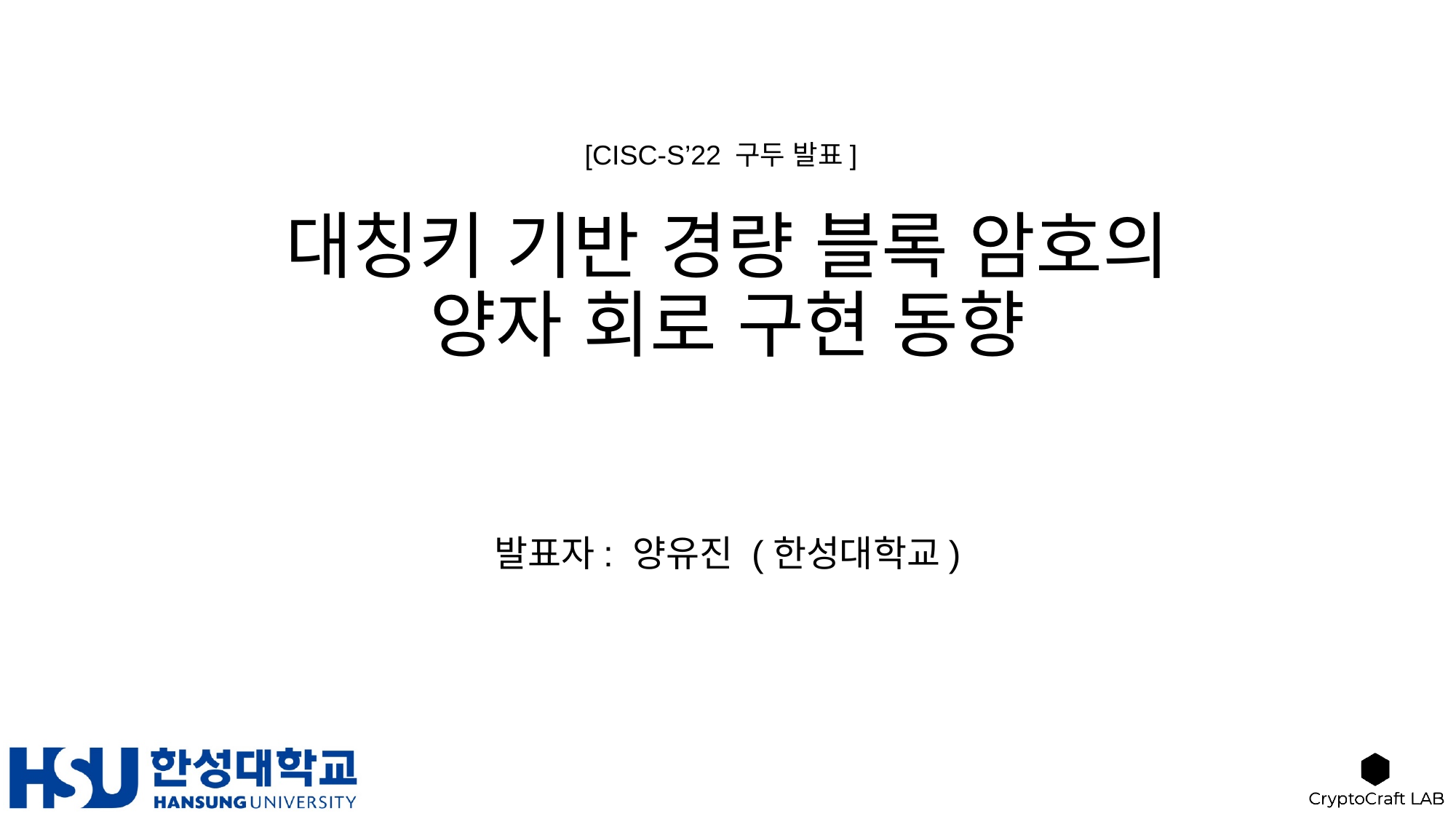

[CISC-S’22 구두 발표]
# 대칭키 기반 경량 블록 암호의 양자 회로 구현 동향
발표자: 양유진 (한성대학교)